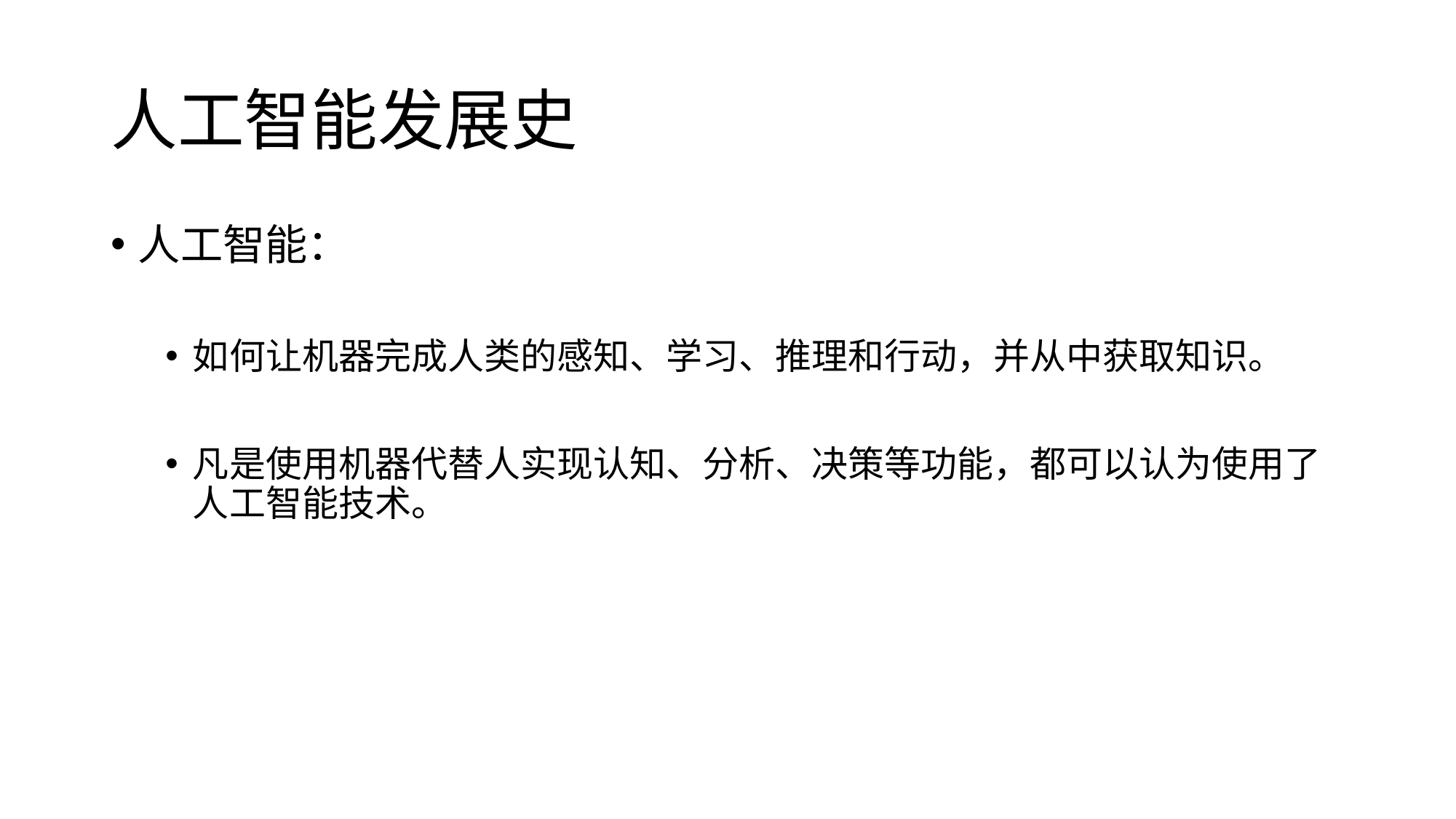

# 人工智能发展史
人工智能：

如何让机器完成人类的感知、学习、推理和行动，并从中获取知识。

凡是使用机器代替人实现认知、分析、决策等功能，都可以认为使用了人工智能技术。